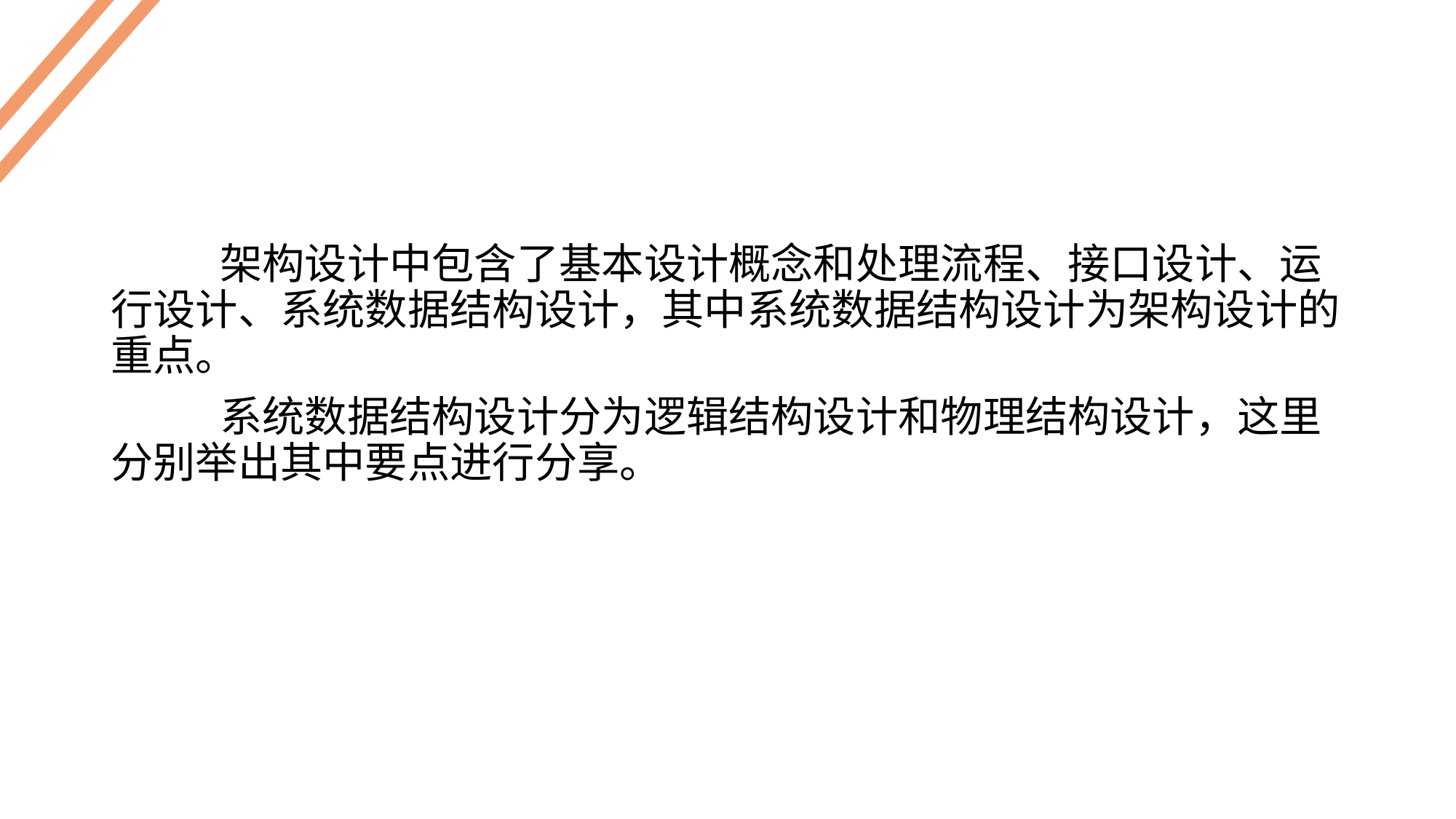

架构设计中包含了基本设计概念和处理流程、接口设计、运行设计、系统数据结构设计，其中系统数据结构设计为架构设计的重点。
	系统数据结构设计分为逻辑结构设计和物理结构设计，这里分别举出其中要点进行分享。